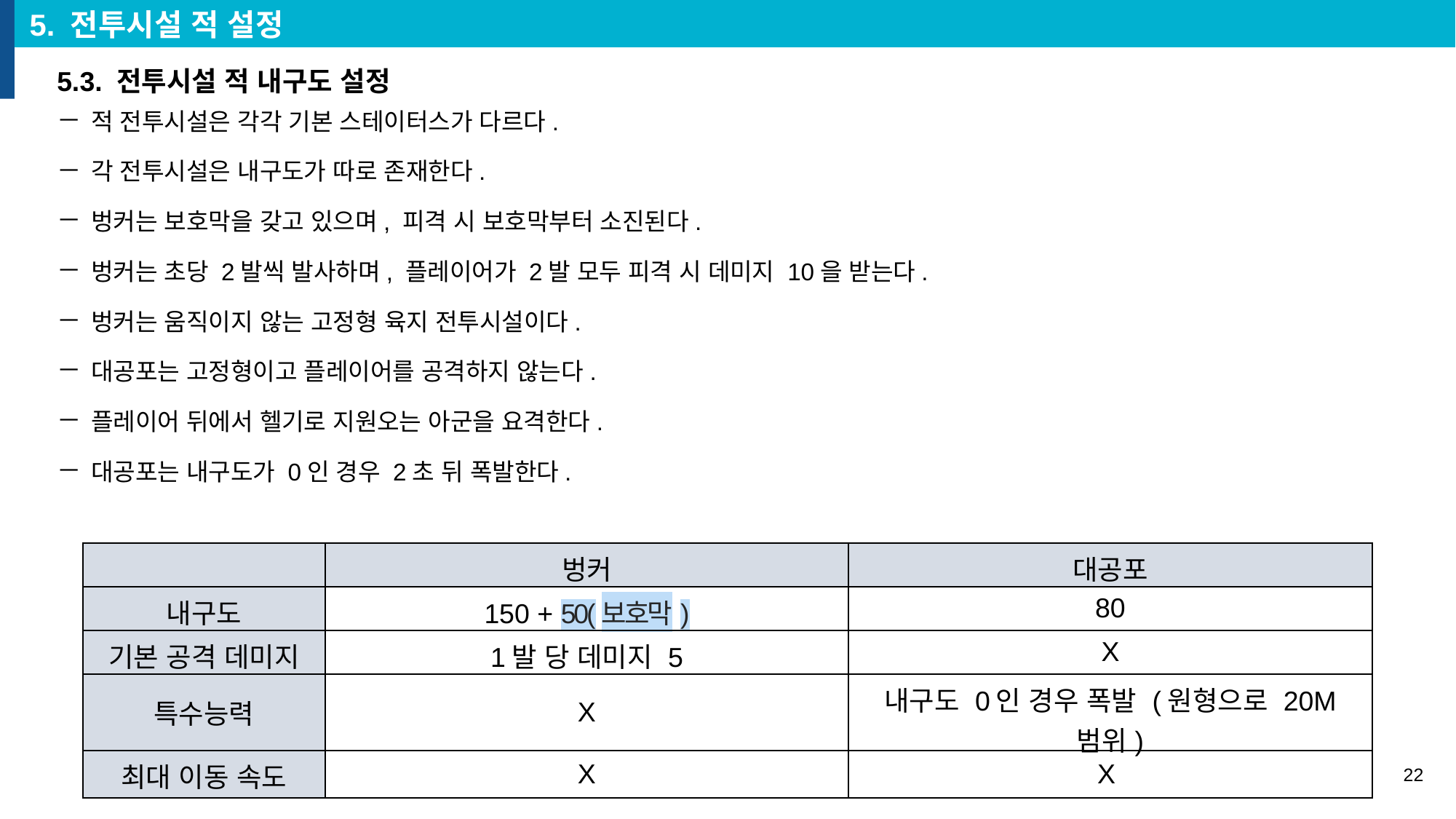

5. 전투시설 적 설정
5.3. 전투시설 적 내구도 설정
적 전투시설은 각각 기본 스테이터스가 다르다.
각 전투시설은 내구도가 따로 존재한다.
벙커는 보호막을 갖고 있으며, 피격 시 보호막부터 소진된다.
벙커는 초당 2발씩 발사하며, 플레이어가 2발 모두 피격 시 데미지 10을 받는다.
벙커는 움직이지 않는 고정형 육지 전투시설이다.
대공포는 고정형이고 플레이어를 공격하지 않는다.
플레이어 뒤에서 헬기로 지원오는 아군을 요격한다.
대공포는 내구도가 0인 경우 2초 뒤 폭발한다.
|  | 벙커 | 대공포 |
| --- | --- | --- |
| 내구도 | 150 + 50(보호막) | 80 |
| 기본 공격 데미지 | 1발 당 데미지 5 | X |
| 특수능력 | X | 내구도 0인 경우 폭발 (원형으로 20M 범위) |
| 최대 이동 속도 | X | X |
22